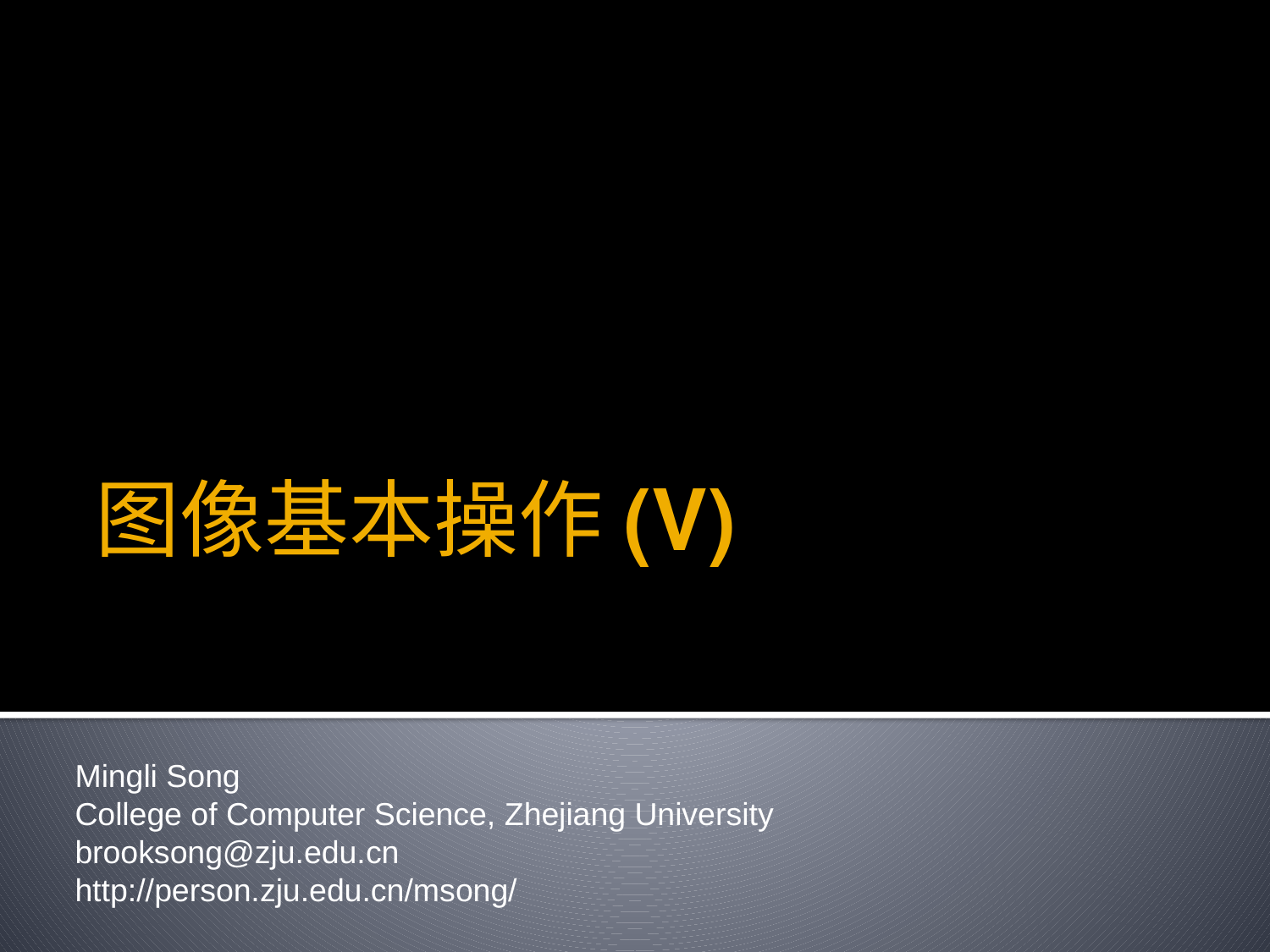

# 图像基本操作(V)
Mingli Song
College of Computer Science, Zhejiang University
brooksong@zju.edu.cn
http://person.zju.edu.cn/msong/